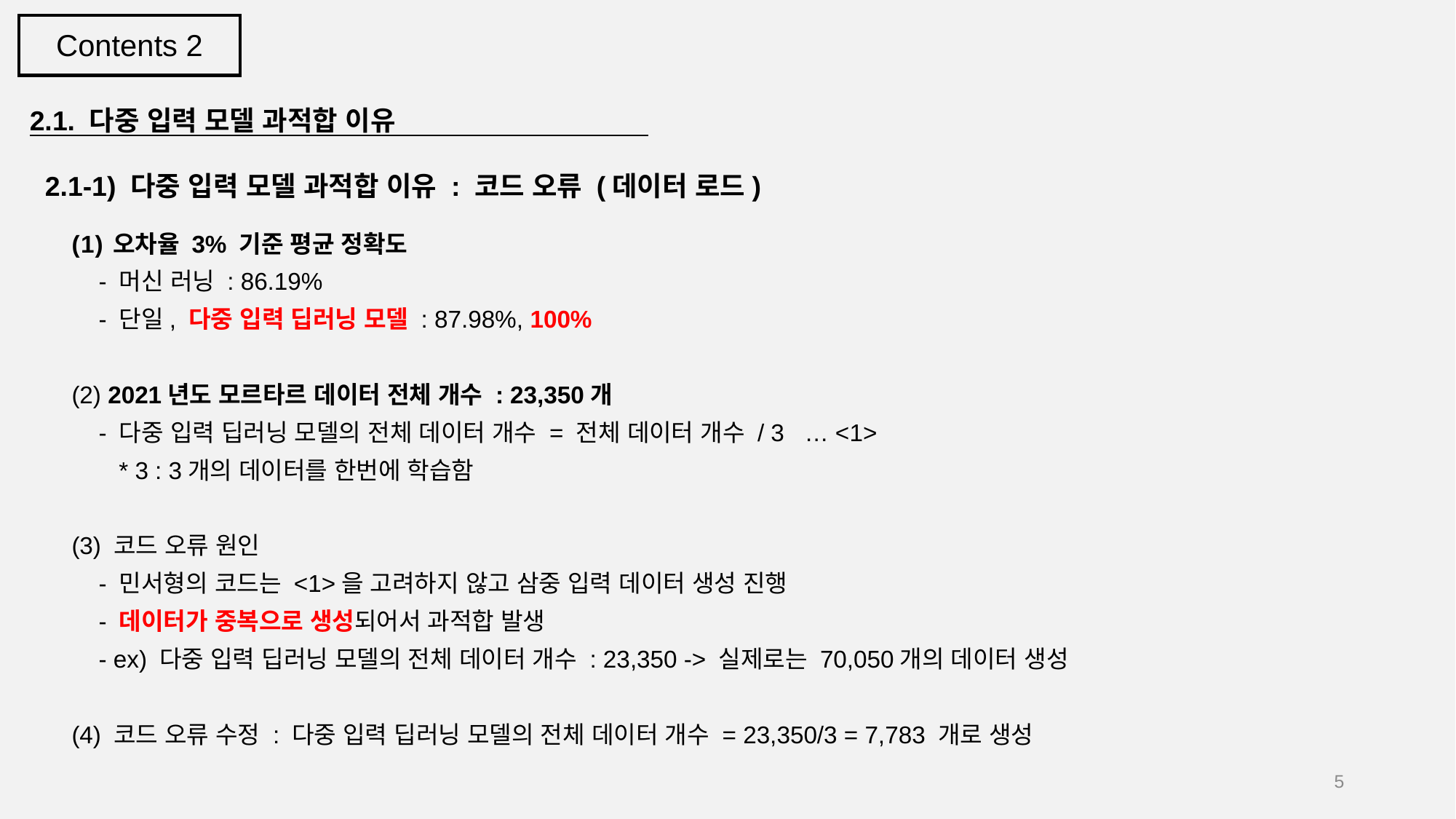

Contents 2
2.1. 다중 입력 모델 과적합 이유
  2.1-1) 다중 입력 모델 과적합 이유 : 코드 오류 (데이터 로드)
오차율 3% 기준 평균 정확도
    - 머신 러닝 : 86.19%
    - 단일, 다중 입력 딥러닝 모델 : 87.98%, 100%

(2) 2021년도 모르타르 데이터 전체 개수 : 23,350개
    - 다중 입력 딥러닝 모델의 전체 데이터 개수 = 전체 데이터 개수 / 3   … <1>
       * 3 : 3개의 데이터를 한번에 학습함

(3) 코드 오류 원인
    - 민서형의 코드는 <1>을 고려하지 않고 삼중 입력 데이터 생성 진행
    - 데이터가 중복으로 생성되어서 과적합 발생
    - ex) 다중 입력 딥러닝 모델의 전체 데이터 개수 : 23,350 -> 실제로는 70,050개의 데이터 생성

(4) 코드 오류 수정 : 다중 입력 딥러닝 모델의 전체 데이터 개수 = 23,350/3 = 7,783 개로 생성
5